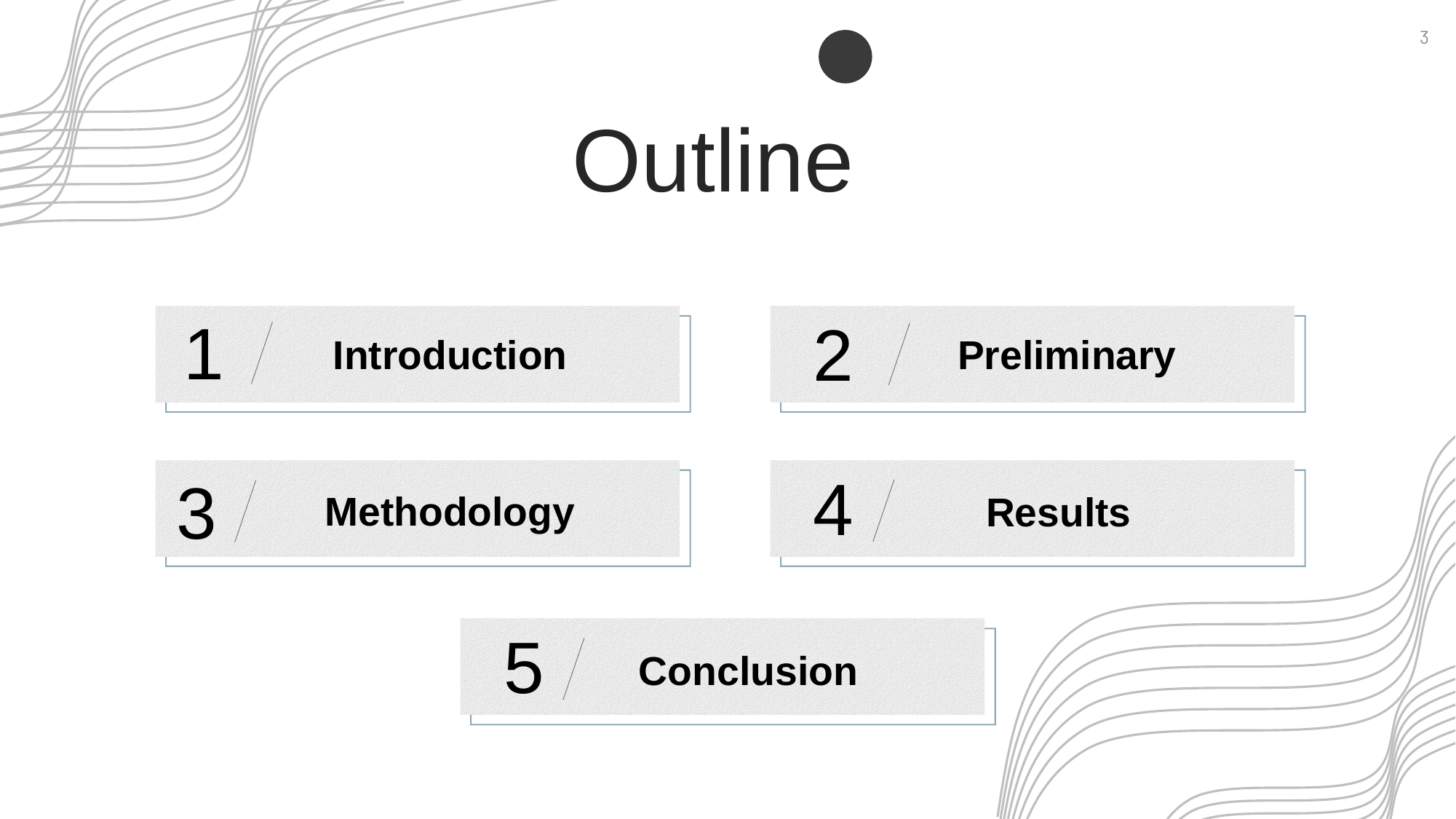

5 1PP T模板网   www.5 1 pptmoban.com

3

Outline
1

Introduction
2

Preliminary

4

Results

3
Methodology
5

Conclusion